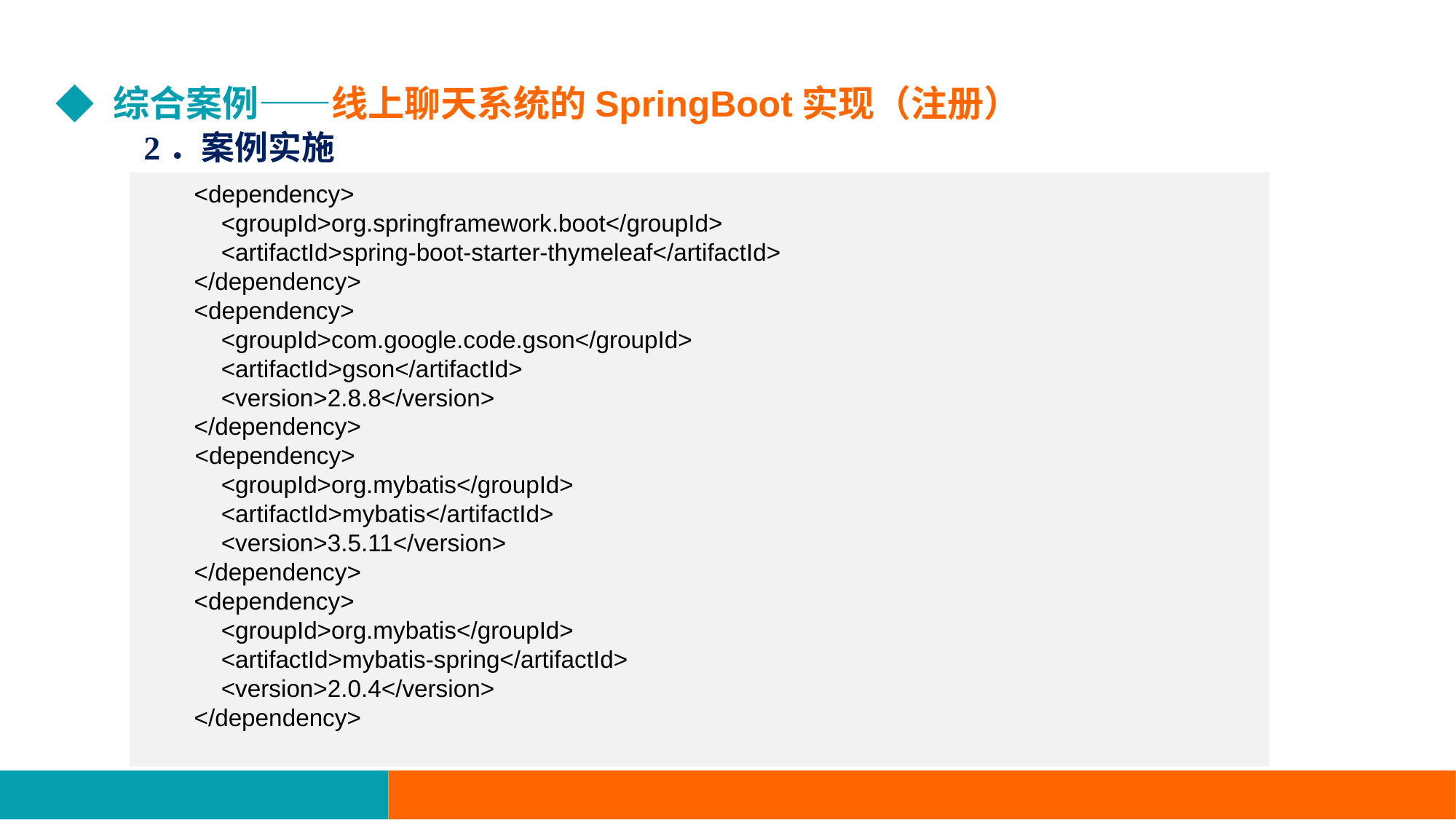

综合案例——线上聊天系统的SpringBoot实现（注册）
2．案例实施

        <dependency>
            <groupId>org.springframework.boot</groupId>
            <artifactId>spring-boot-starter-thymeleaf</artifactId>
        </dependency>
        <dependency>
            <groupId>com.google.code.gson</groupId>
            <artifactId>gson</artifactId>
            <version>2.8.8</version>
        </dependency>
<dependency>
            <groupId>org.mybatis</groupId>
            <artifactId>mybatis</artifactId>
            <version>3.5.11</version>
        </dependency>
        <dependency>
            <groupId>org.mybatis</groupId>
            <artifactId>mybatis-spring</artifactId>
            <version>2.0.4</version>
        </dependency>